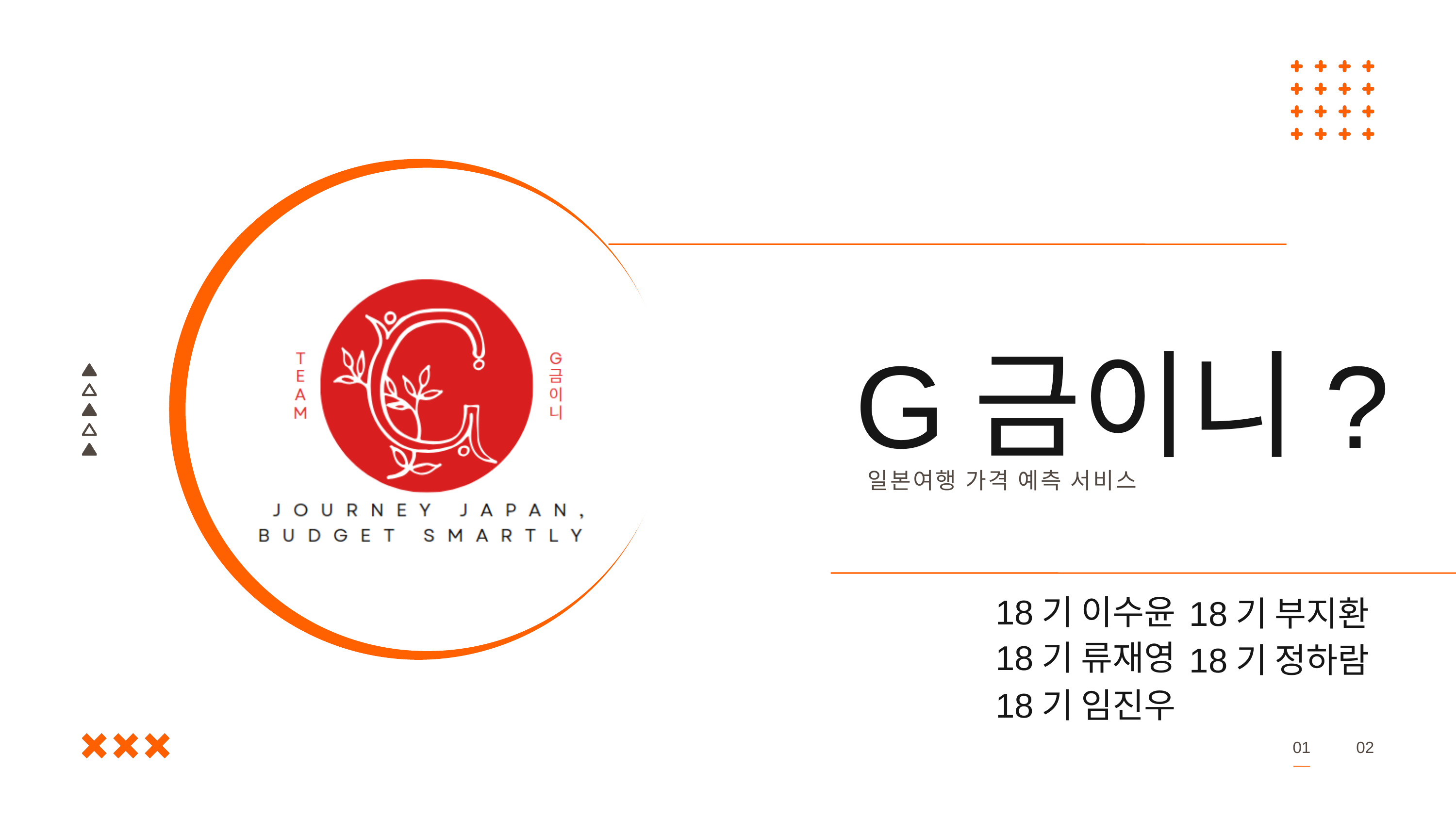

G금이니?

일본여행 가격 예측 서비스

18기 이수윤
18기 부지환
18기 류재영
18기 정하람
18기 임진우

01
02